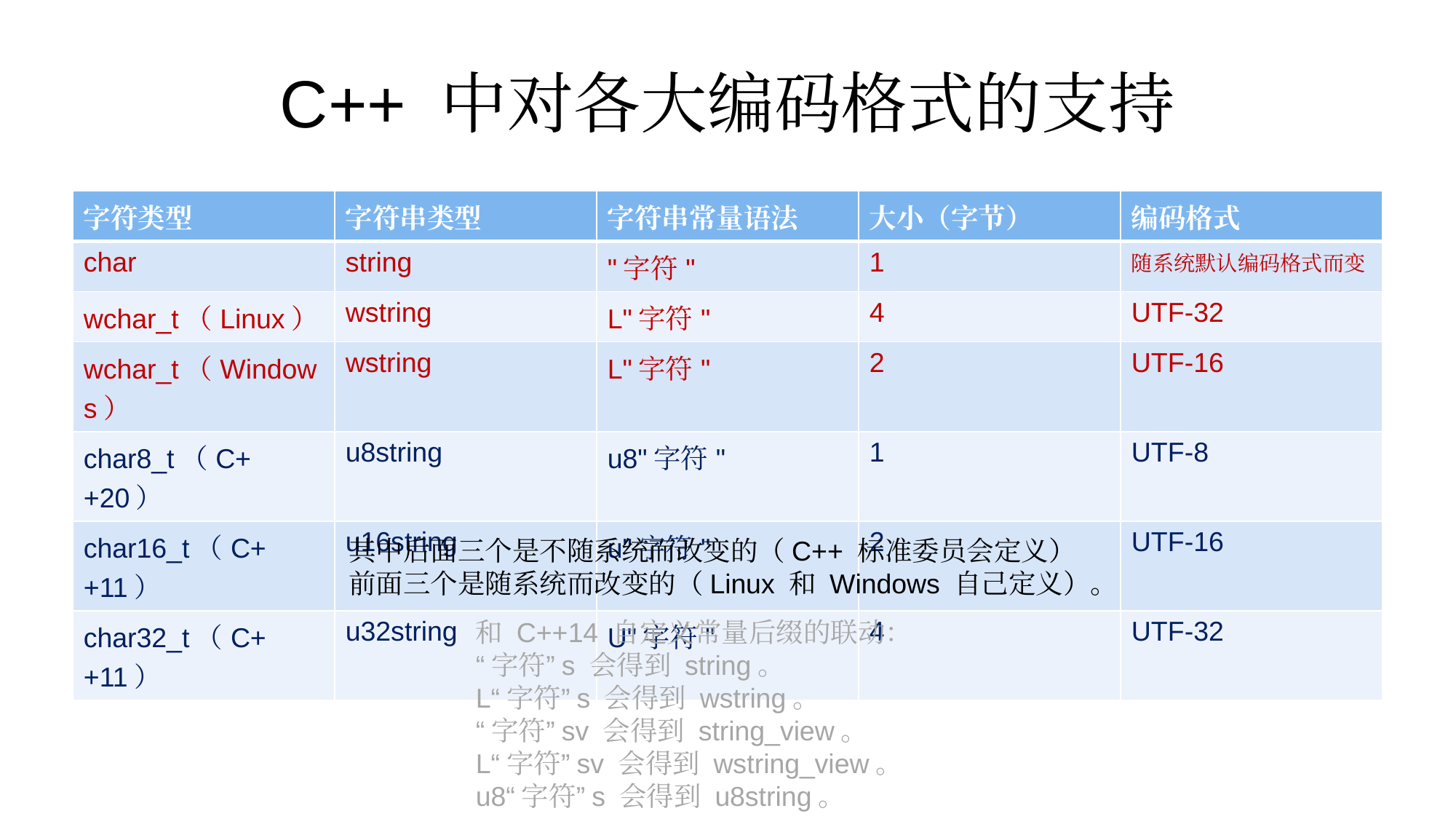

# C++ 中对各大编码格式的支持
| 字符类型 | 字符串类型 | 字符串常量语法 | 大小（字节） | 编码格式 |
| --- | --- | --- | --- | --- |
| char | string | "字符" | 1 | 随系统默认编码格式而变 |
| wchar\_t（Linux） | wstring | L"字符" | 4 | UTF-32 |
| wchar\_t（Windows） | wstring | L"字符" | 2 | UTF-16 |
| char8\_t（C++20） | u8string | u8"字符" | 1 | UTF-8 |
| char16\_t（C++11） | u16string | u"字符" | 2 | UTF-16 |
| char32\_t（C++11） | u32string | U"字符" | 4 | UTF-32 |
其中后面三个是不随系统而改变的（C++ 标准委员会定义）
前面三个是随系统而改变的（Linux 和 Windows 自己定义）。
和 C++14 自定义常量后缀的联动：
“字符”s 会得到 string。
L“字符”s 会得到 wstring。
“字符”sv 会得到 string_view。
L“字符”sv 会得到 wstring_view。
u8“字符”s 会得到 u8string。